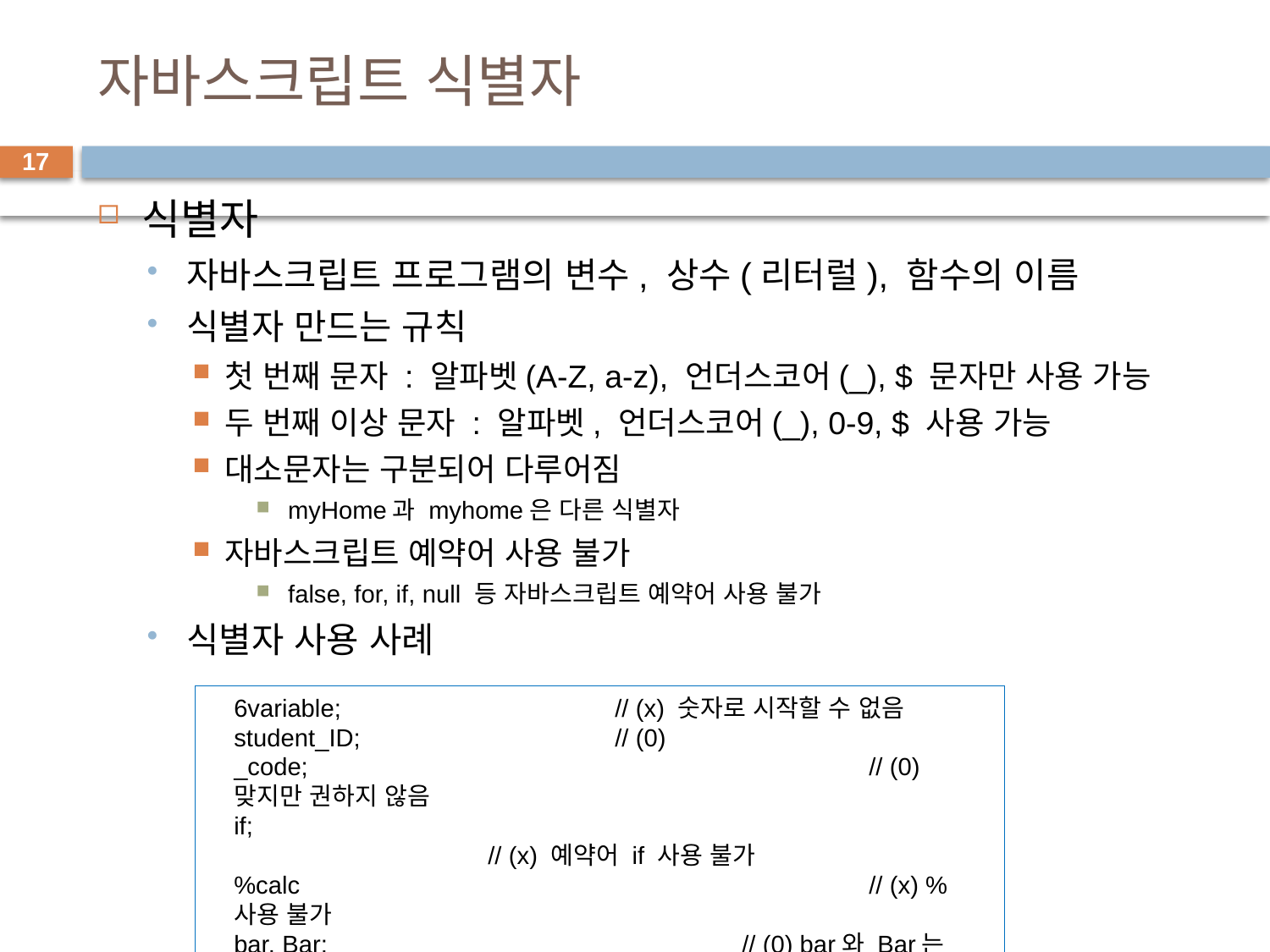

# 자바스크립트 식별자
17
식별자
자바스크립트 프로그램의 변수, 상수(리터럴), 함수의 이름
식별자 만드는 규칙
첫 번째 문자 : 알파벳(A-Z, a-z), 언더스코어(_), $ 문자만 사용 가능
두 번째 이상 문자 : 알파벳, 언더스코어(_), 0-9, $ 사용 가능
대소문자는 구분되어 다루어짐
myHome과 myhome은 다른 식별자
자바스크립트 예약어 사용 불가
false, for, if, null 등 자바스크립트 예약어 사용 불가
식별자 사용 사례

6variable;			// (x) 숫자로 시작할 수 없음
student_ID;		// (0)
_code;					// (0) 맞지만 권하지 않음
if;							// (x) 예약어 if 사용 불가
%calc					// (x) % 사용 불가
bar, Bar;				// (0) bar와 Bar는 서로 다른 식별자임에 주의